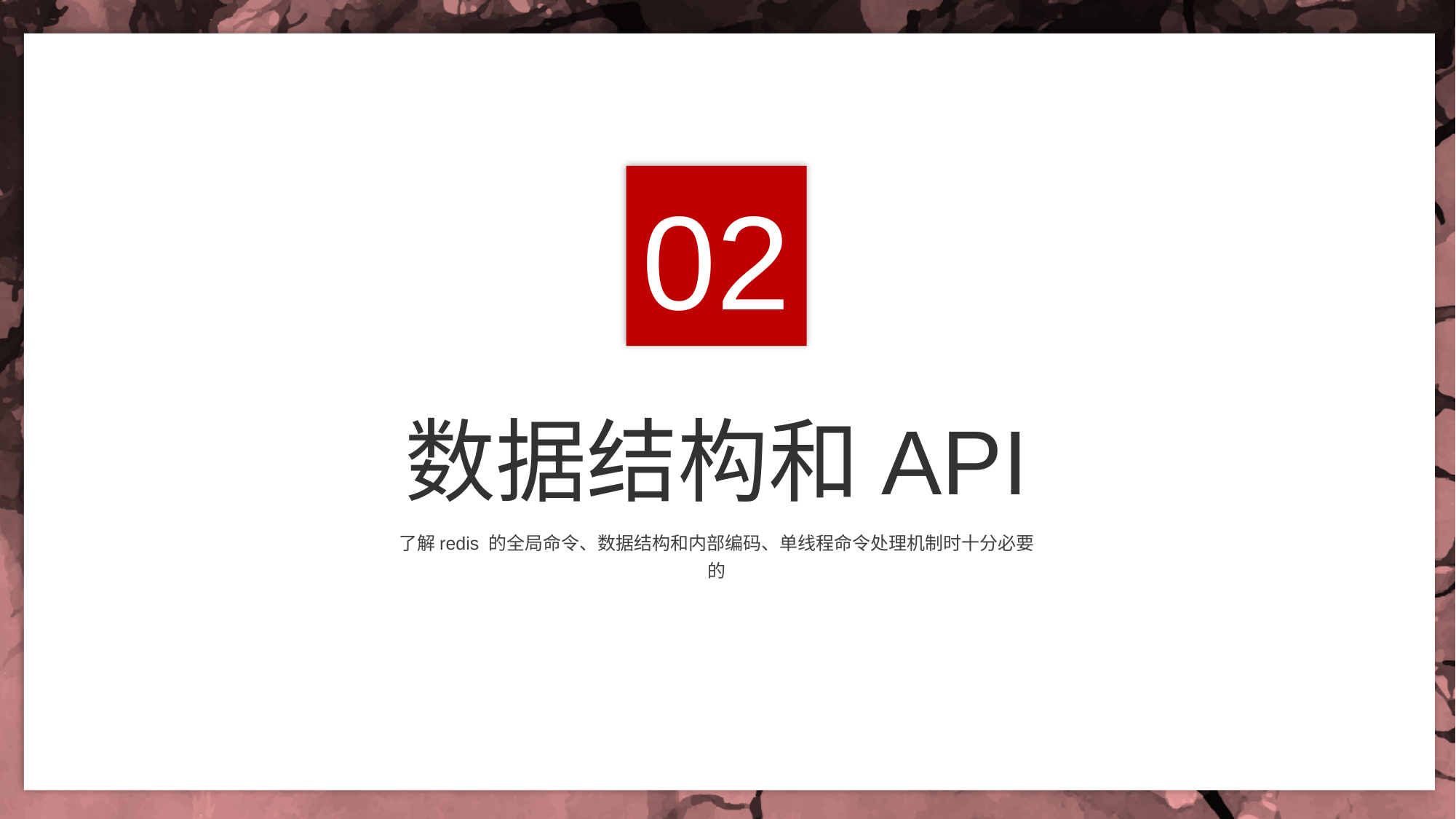

02
数据结构和API
了解redis 的全局命令、数据结构和内部编码、单线程命令处理机制时十分必要的